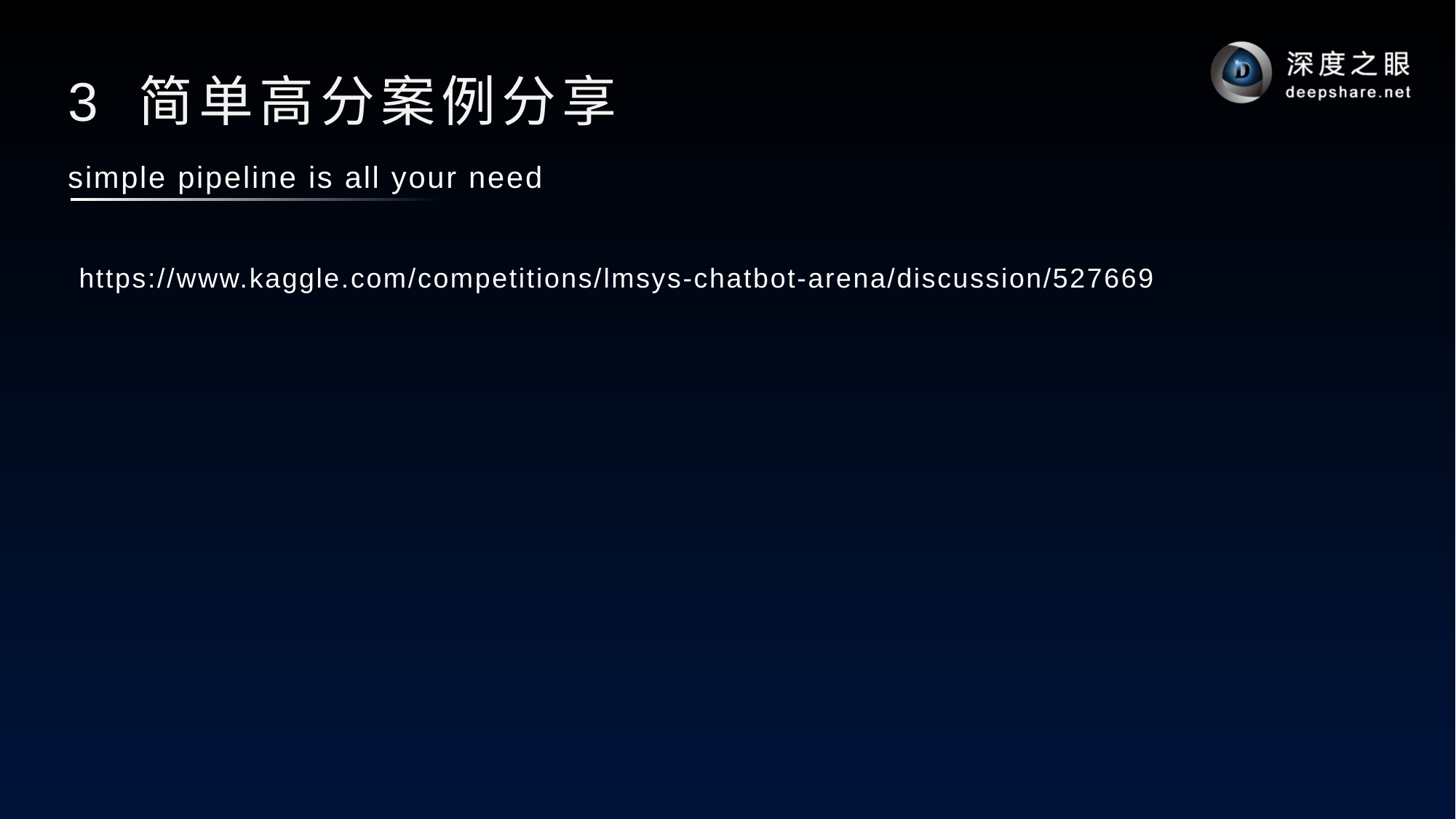

# 3 简单高分案例分享
simple pipeline is all your need
https://www.kaggle.com/competitions/lmsys-chatbot-arena/discussion/527669